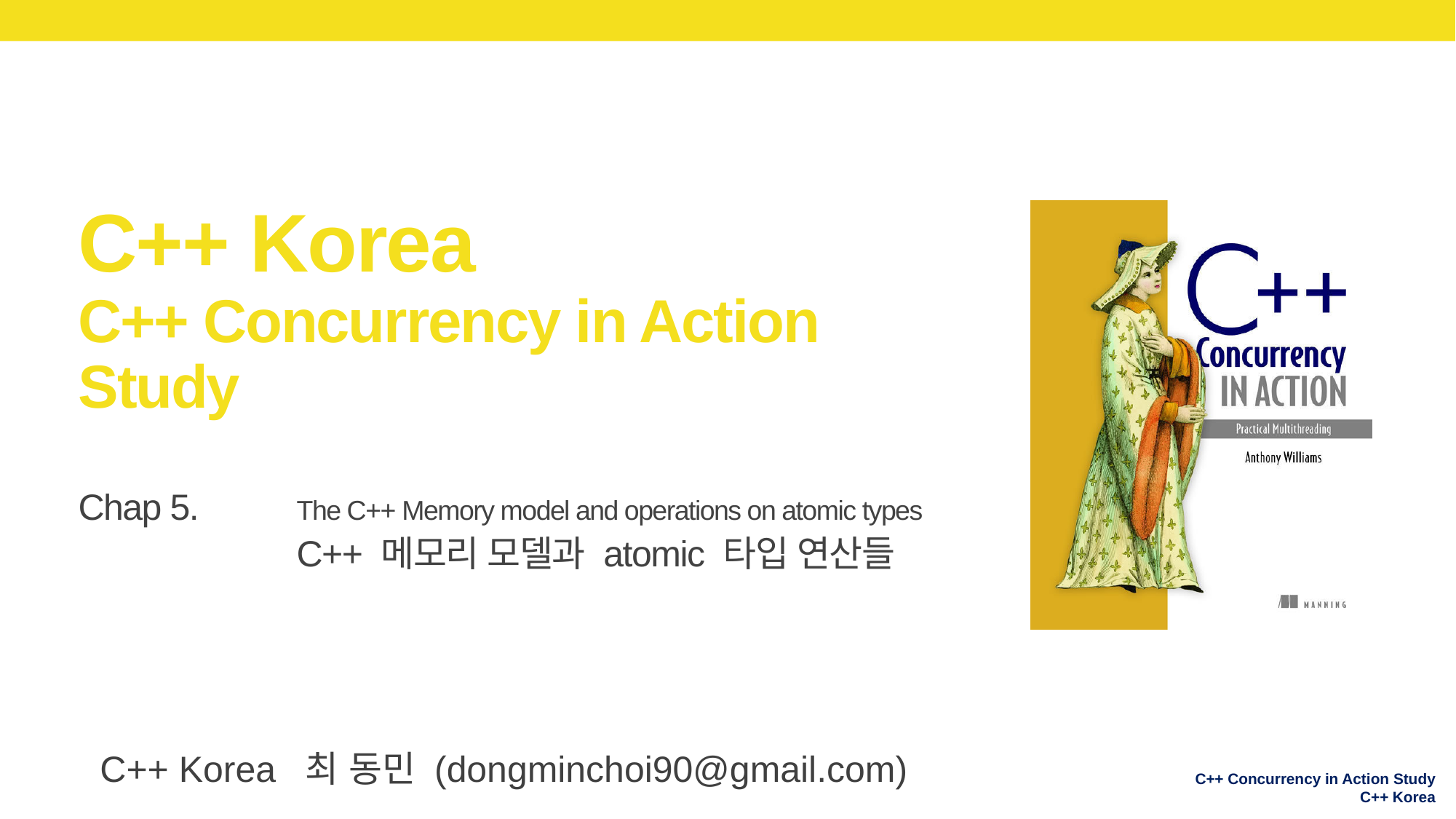

C++ Korea
C++ Concurrency in Action
Study
C++ Korea  박 동하 (luncliff@gmail.com)
Chap 5.	The C++ Memory model and operations on atomic types
		C++ 메모리 모델과 atomic 타입 연산들

C++ Korea  최 동민 (dongminchoi90@gmail.com)